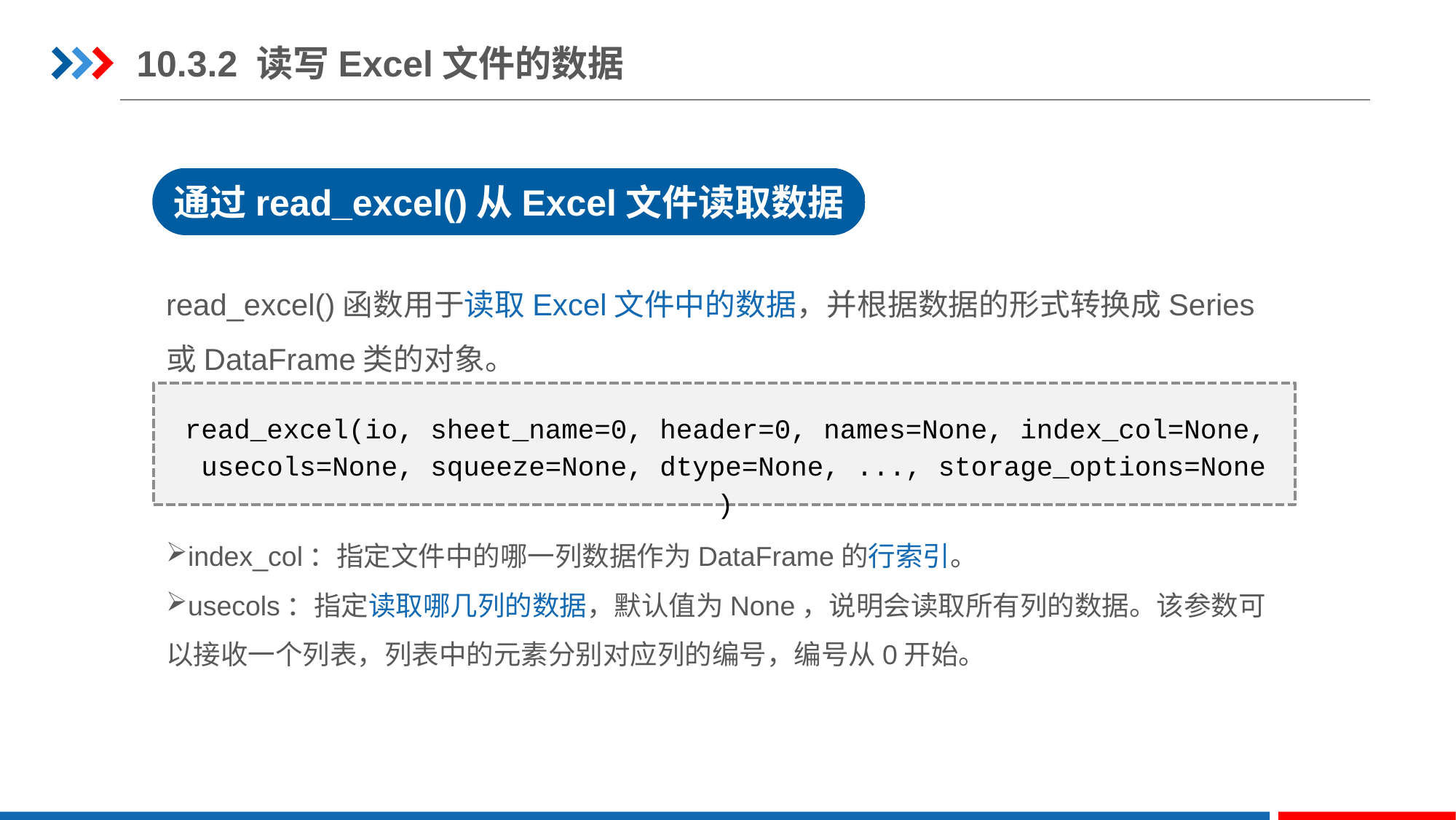

10.3.2 读写Excel文件的数据
通过read_excel()从Excel文件读取数据
read_excel()函数用于读取Excel文件中的数据，并根据数据的形式转换成Series或DataFrame类的对象。

read_excel(io, sheet_name=0, header=0, names=None, index_col=None, usecols=None, squeeze=None, dtype=None, ..., storage_options=None)
index_col：指定文件中的哪一列数据作为DataFrame的行索引。
usecols：指定读取哪几列的数据，默认值为None，说明会读取所有列的数据。该参数可以接收一个列表，列表中的元素分别对应列的编号，编号从0开始。